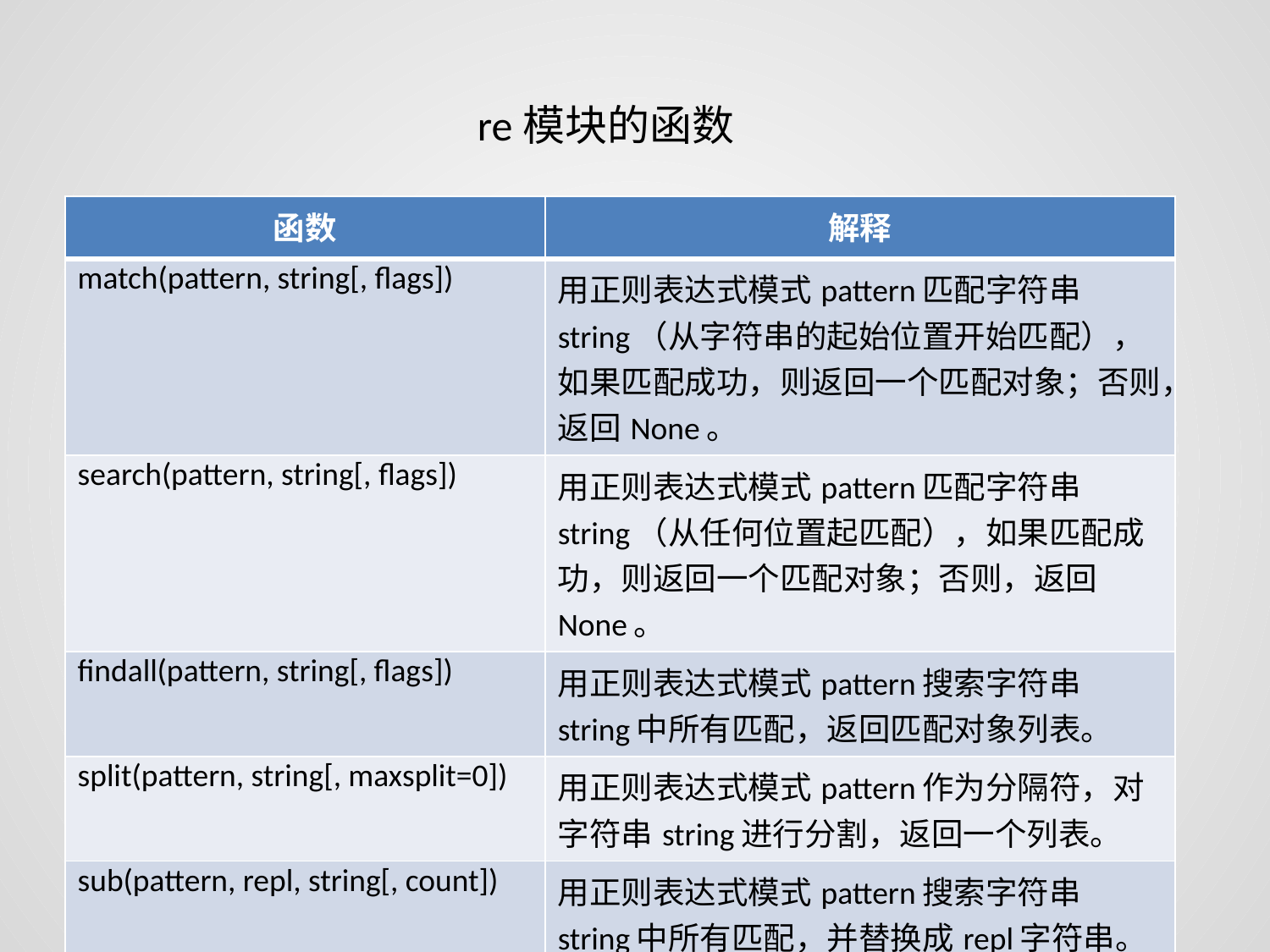

re模块的函数
| 函数 | 解释 |
| --- | --- |
| match(pattern, string[, flags]) | 用正则表达式模式pattern匹配字符串string（从字符串的起始位置开始匹配），如果匹配成功，则返回一个匹配对象；否则，返回None。 |
| search(pattern, string[, flags]) | 用正则表达式模式pattern匹配字符串string（从任何位置起匹配），如果匹配成功，则返回一个匹配对象；否则，返回None。 |
| findall(pattern, string[, flags]) | 用正则表达式模式pattern搜索字符串string中所有匹配，返回匹配对象列表。 |
| split(pattern, string[, maxsplit=0]) | 用正则表达式模式pattern作为分隔符，对字符串string进行分割，返回一个列表。 |
| sub(pattern, repl, string[, count]) | 用正则表达式模式pattern搜索字符串string中所有匹配，并替换成repl字符串。 |